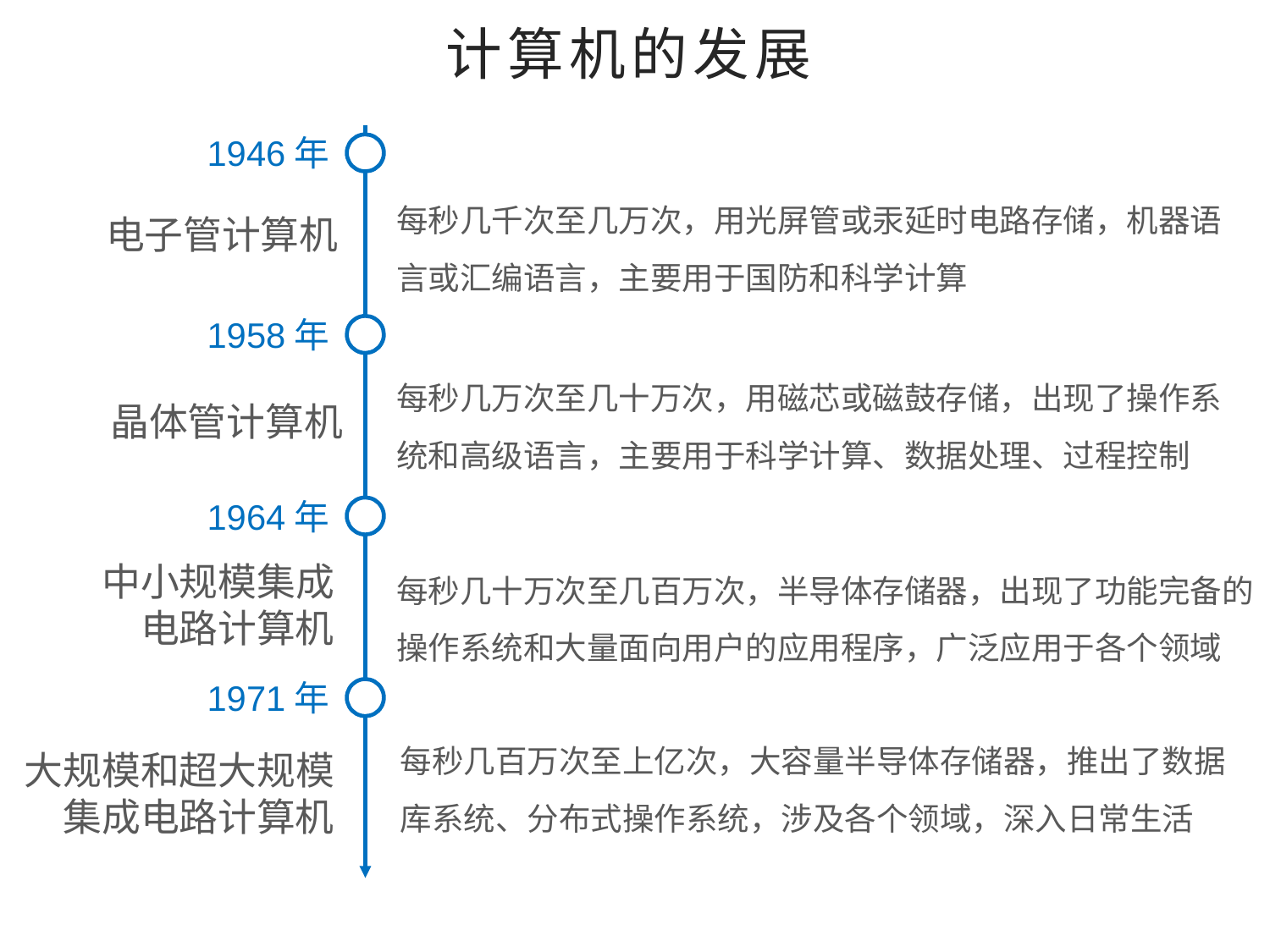

计算机的发展
1946年

每秒几千次至几万次，用光屏管或汞延时电路存储，机器语言或汇编语言，主要用于国防和科学计算
电子管计算机
1958年

每秒几万次至几十万次，用磁芯或磁鼓存储，出现了操作系统和高级语言，主要用于科学计算、数据处理、过程控制
晶体管计算机
1964年

每秒几十万次至几百万次，半导体存储器，出现了功能完备的操作系统和大量面向用户的应用程序，广泛应用于各个领域
中小规模集成电路计算机
1971年

每秒几百万次至上亿次，大容量半导体存储器，推出了数据库系统、分布式操作系统，涉及各个领域，深入日常生活
大规模和超大规模集成电路计算机